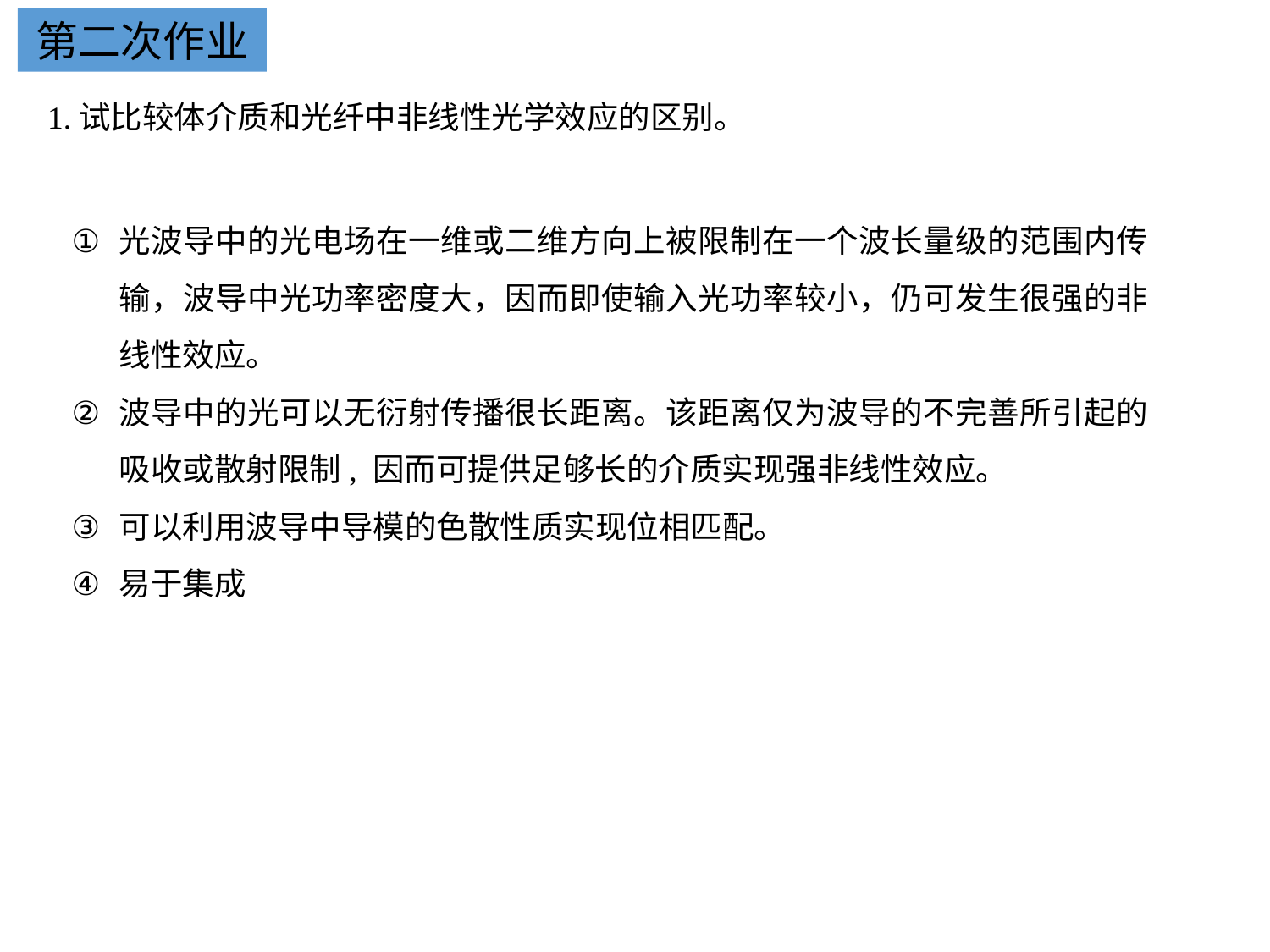

第二次作业
1.试比较体介质和光纤中非线性光学效应的区别。
光波导中的光电场在一维或二维方向上被限制在一个波长量级的范围内传输，波导中光功率密度大，因而即使输入光功率较小，仍可发生很强的非线性效应。
波导中的光可以无衍射传播很长距离。该距离仅为波导的不完善所引起的吸收或散射限制, 因而可提供足够长的介质实现强非线性效应。
可以利用波导中导模的色散性质实现位相匹配。
易于集成